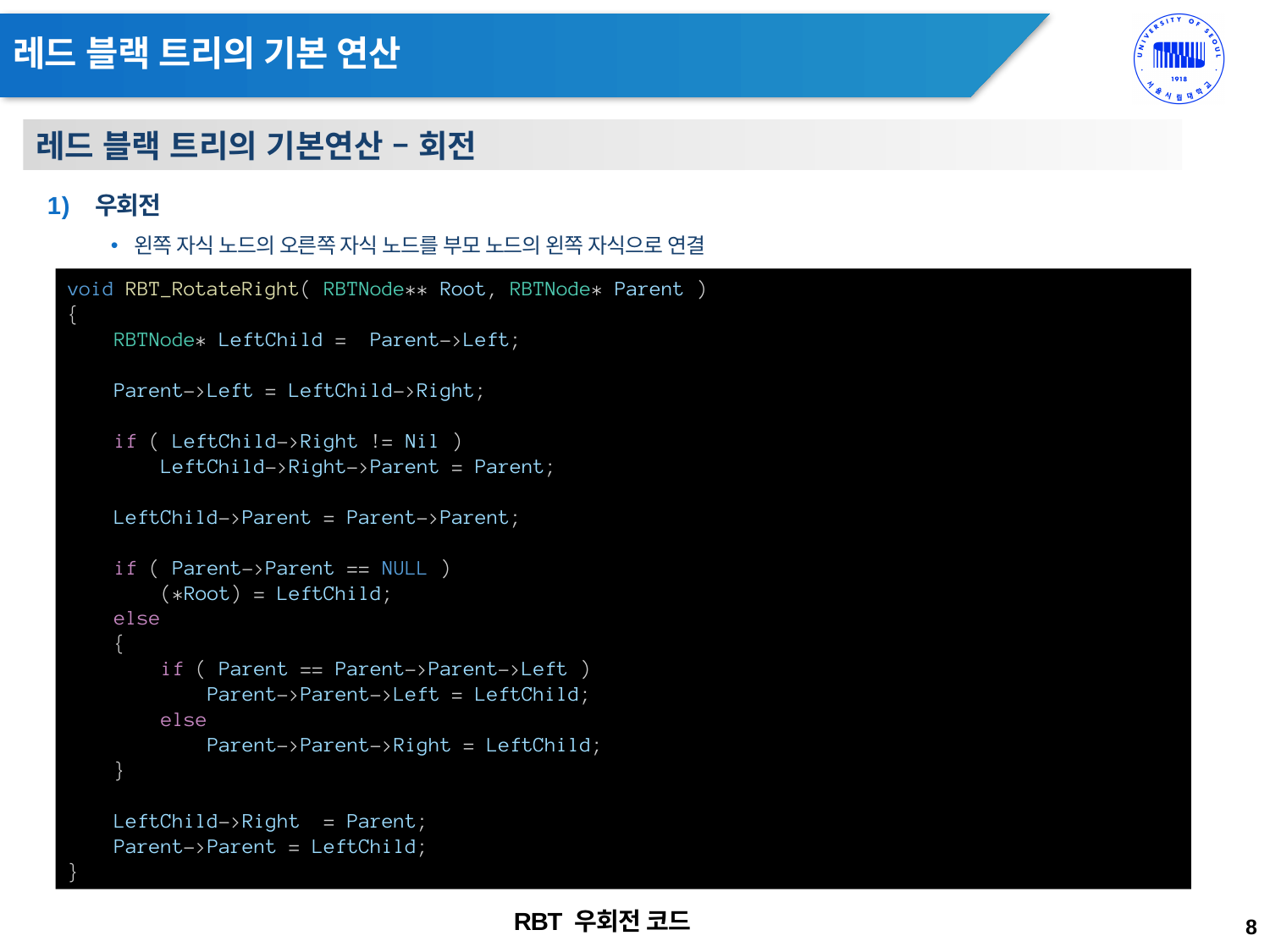

# 레드 블랙 트리의 기본 연산
레드 블랙 트리의 기본연산 – 회전
우회전
왼쪽 자식 노드의 오른쪽 자식 노드를 부모 노드의 왼쪽 자식으로 연결
void RBT_RotateRight( RBTNode** Root, RBTNode* Parent )
{
    RBTNode* LeftChild =  Parent->Left;
    Parent->Left = LeftChild->Right;
    if ( LeftChild->Right != Nil )
        LeftChild->Right->Parent = Parent;
    LeftChild->Parent = Parent->Parent;
    if ( Parent->Parent == NULL )
        (*Root) = LeftChild;
    else
    {
        if ( Parent == Parent->Parent->Left )
            Parent->Parent->Left = LeftChild;
        else
            Parent->Parent->Right = LeftChild;
    }
    LeftChild->Right  = Parent;
    Parent->Parent = LeftChild;
}
RBT 우회전 코드
8